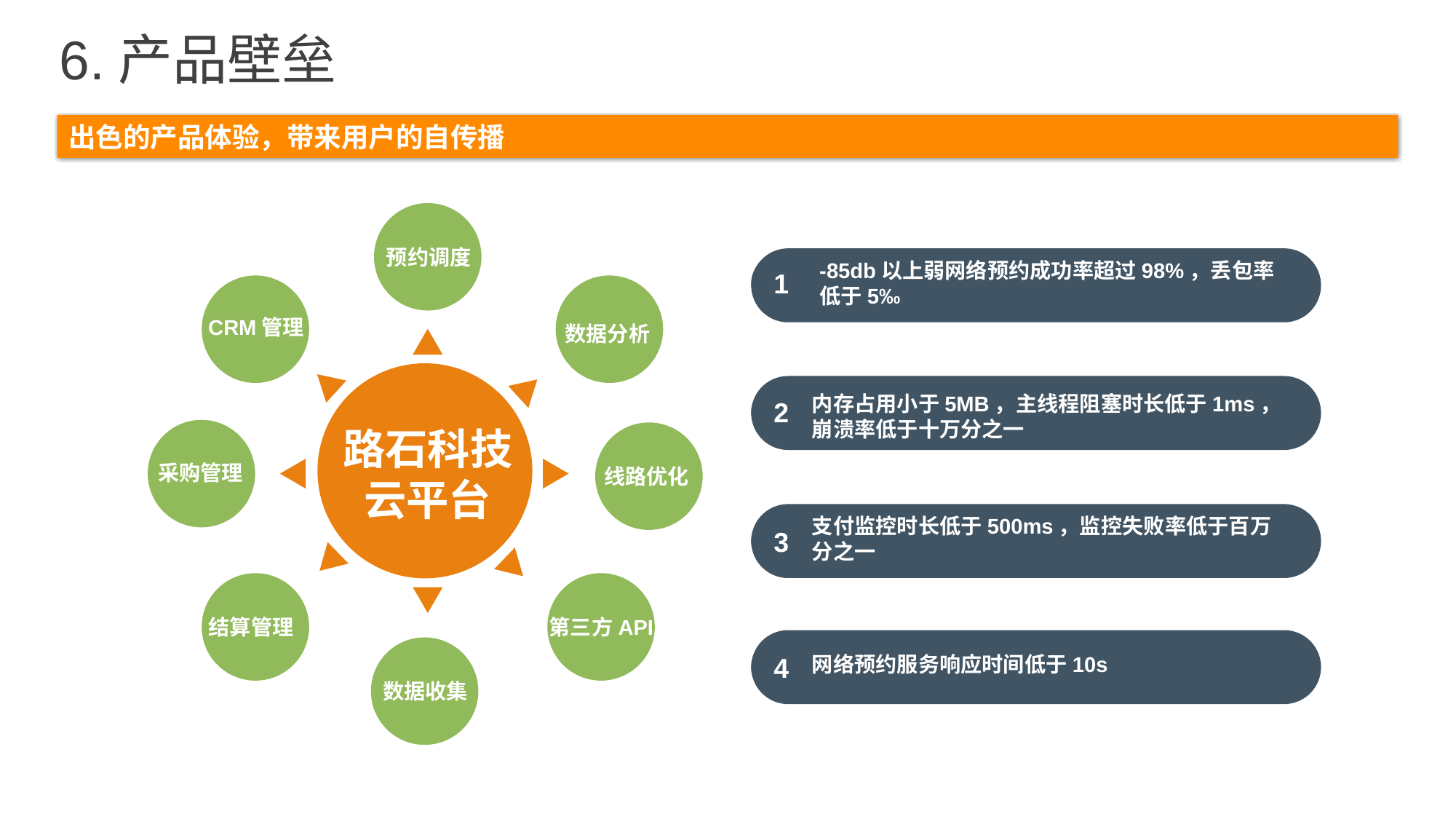

6.产品壁垒

出色的产品体验，带来用户的自传播

预约调度

-85db以上弱网络预约成功率超过98%，丢包率低于5‰

1

CRM管理
数据分析

2
内存占用小于5MB，主线程阻塞时长低于1ms，崩溃率低于十万分之一
路石科技云平台

采购管理
线路优化

支付监控时长低于500ms，监控失败率低于百万分之一

3

结算管理
第三方API

4
网络预约服务响应时间低于10s
数据收集